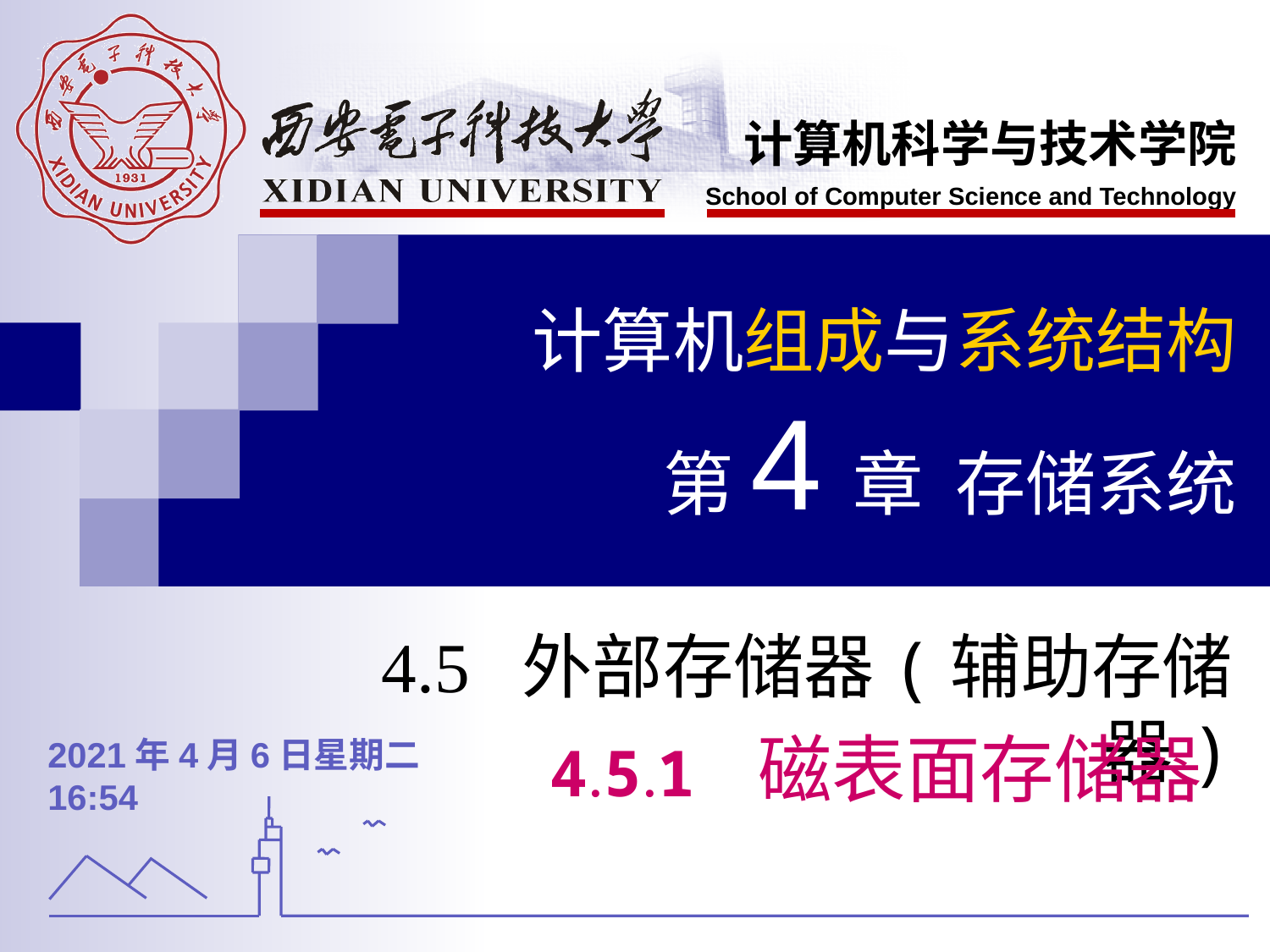

计算机组成与系统结构
第4章  存储系统
4.5  外部存储器(辅助存储器)
4.5.1 磁表面存储器